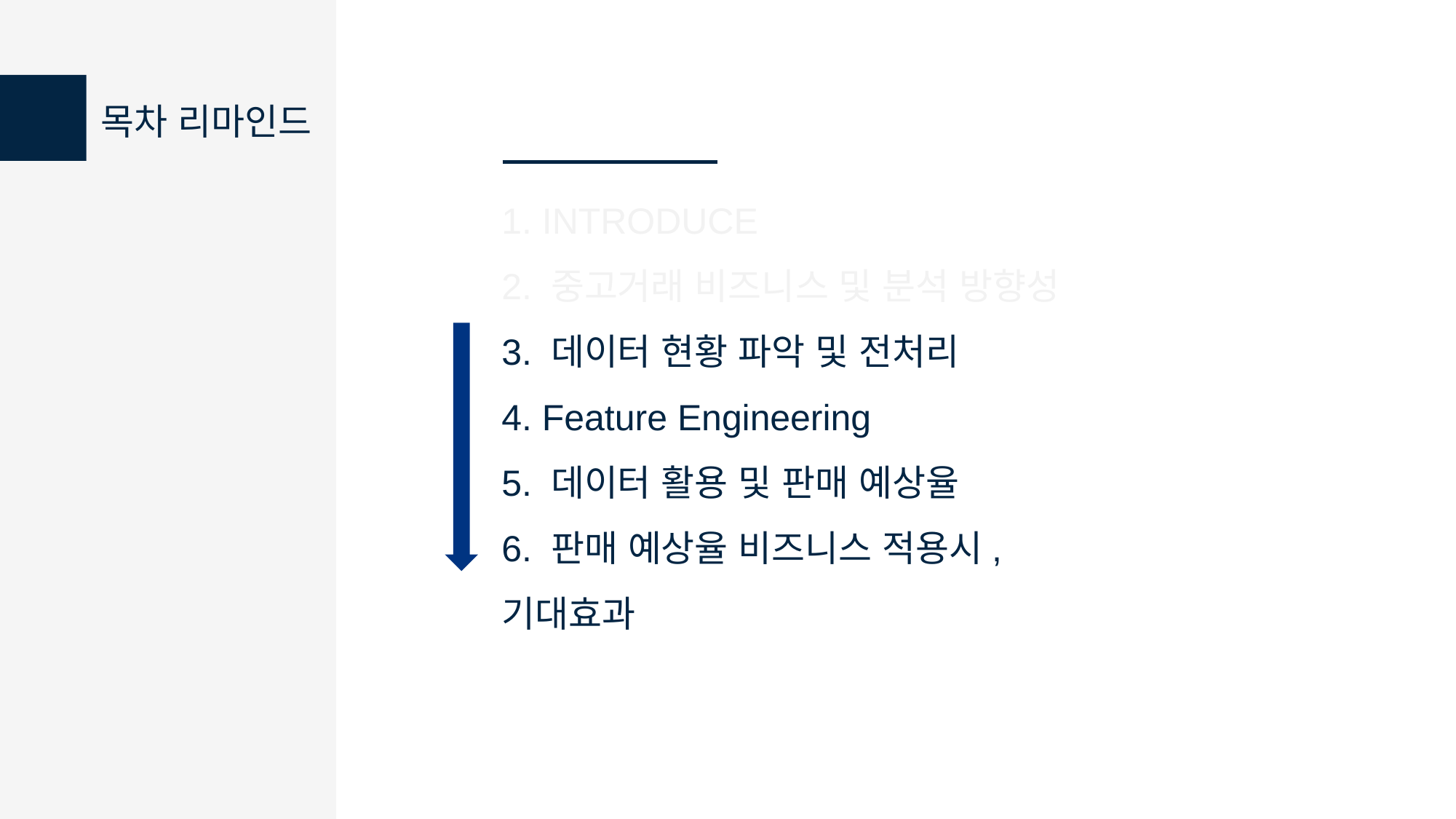

목차 리마인드
 INTRODUCE
 중고거래 비즈니스 및 분석 방향성
 데이터 현황 파악 및 전처리
 Feature Engineering
 데이터 활용 및 판매 예상율
 판매 예상율 비즈니스 적용시, 기대효과